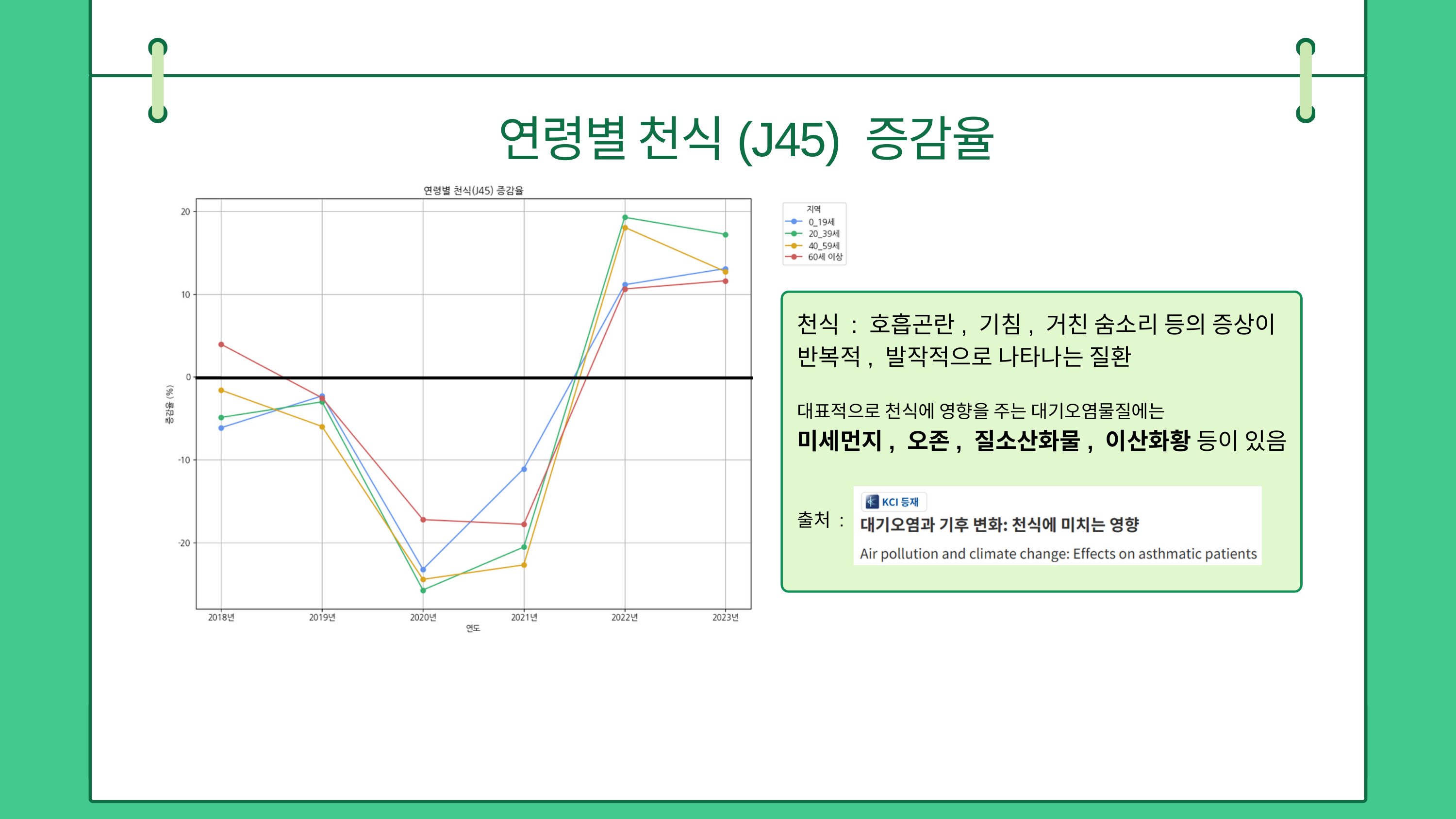

연령별 천식(J45) 증감율
chapter 7

천식 : 호흡곤란, 기침, 거친 숨소리 등의 증상이
반복적, 발작적으로 나타나는 질환

대표적으로 천식에 영향을 주는 대기오염물질에는
미세먼지, 오존, 질소산화물, 이산화황 등이 있음

출처 :